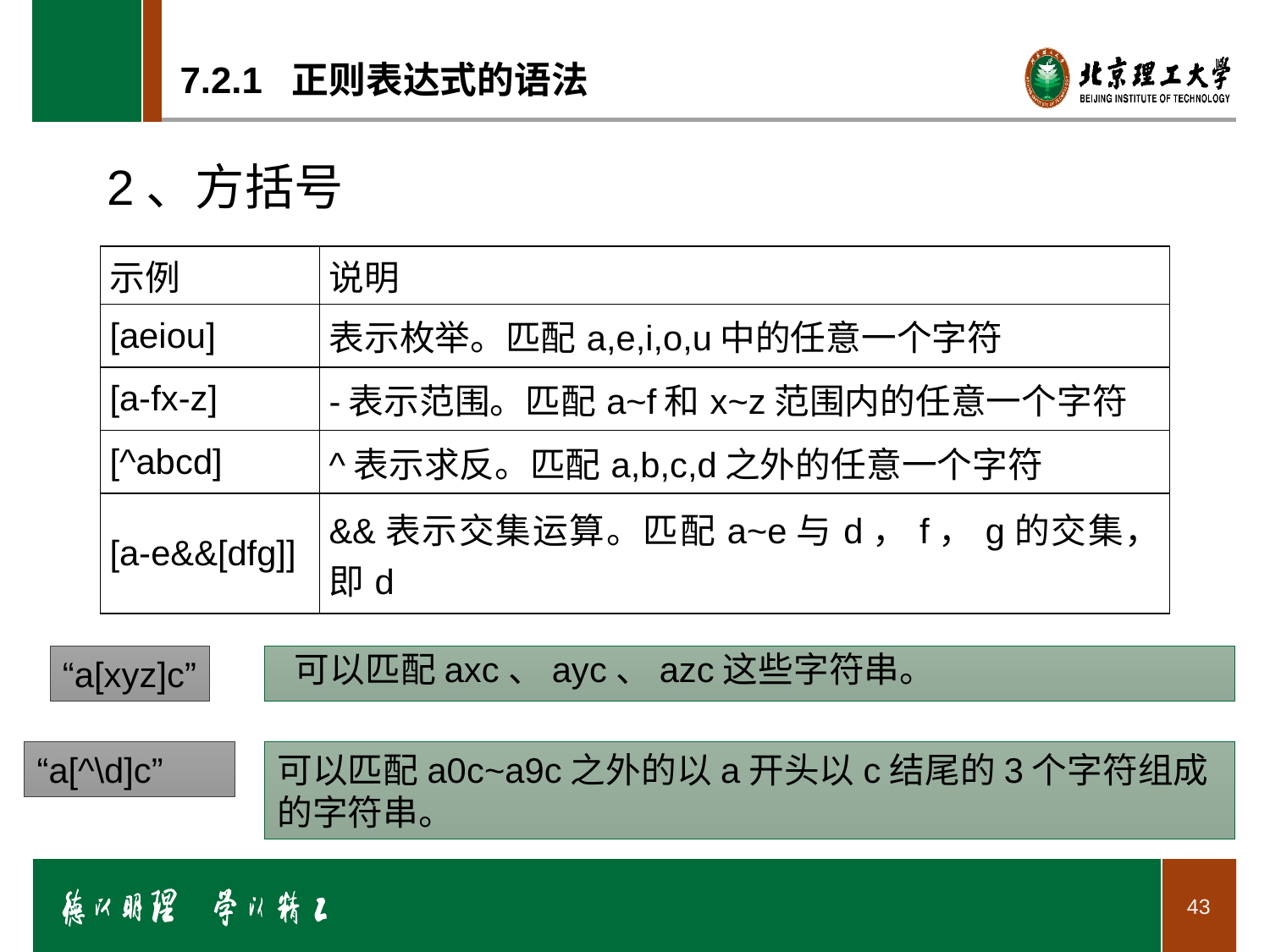

# 7.2.1  正则表达式的语法
2、方括号
| 示例 | 说明 |
| --- | --- |
| [aeiou] | 表示枚举。匹配a,e,i,o,u中的任意一个字符 |
| [a-fx-z] | -表示范围。匹配a~f和x~z范围内的任意一个字符 |
| [^abcd] | ^表示求反。匹配a,b,c,d之外的任意一个字符 |
| [a-e&&[dfg]] | &&表示交集运算。匹配a~e与d，f，g的交集，即d |
“a[xyz]c”
可以匹配axc、ayc、azc这些字符串。
“a[^\d]c”
可以匹配a0c~a9c之外的以a开头以c结尾的3个字符组成的字符串。